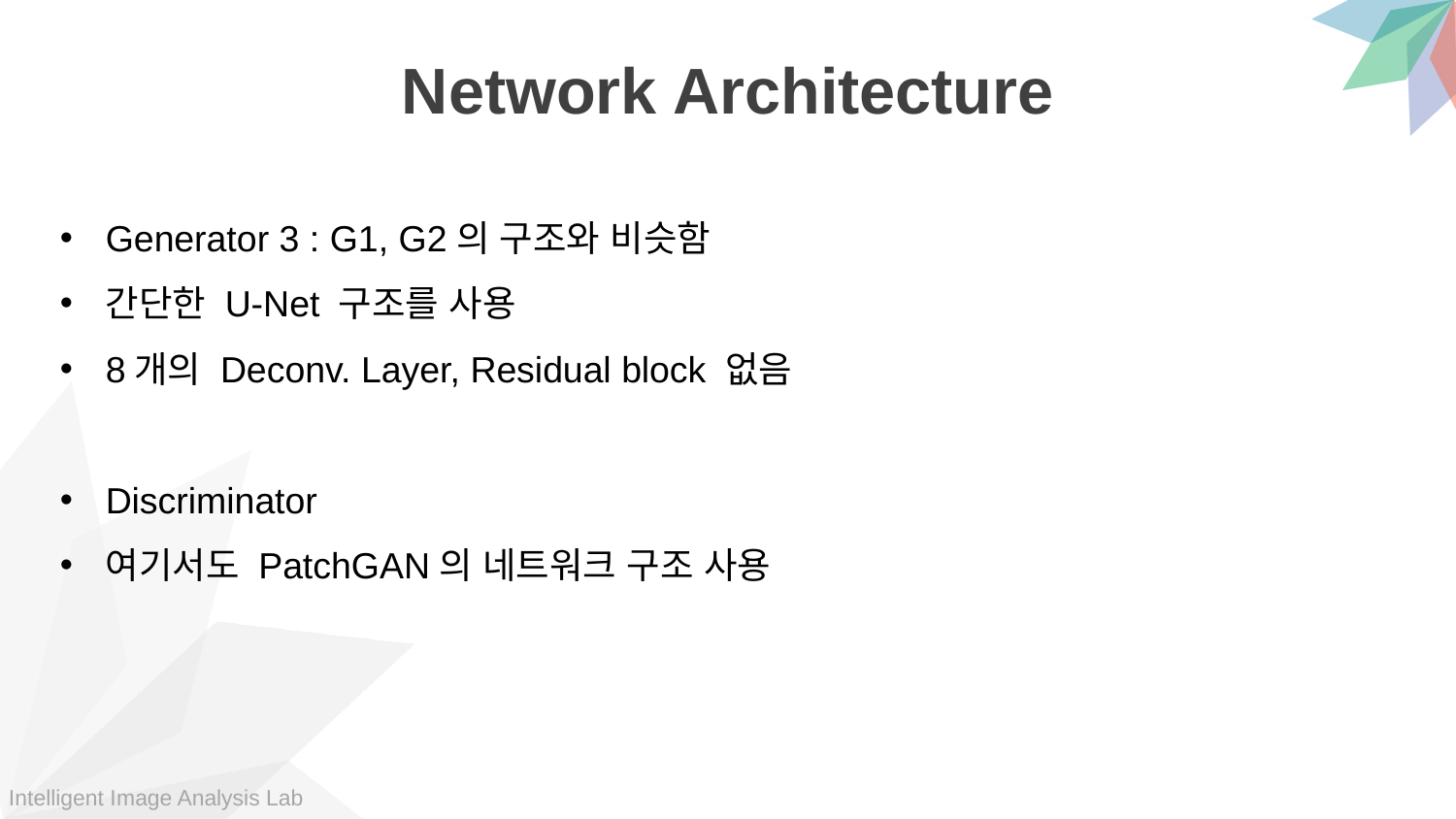

Network Architecture
Generator 3 : G1, G2의 구조와 비슷함
간단한 U-Net 구조를 사용
8개의 Deconv. Layer, Residual block 없음

Discriminator
여기서도 PatchGAN의 네트워크 구조 사용